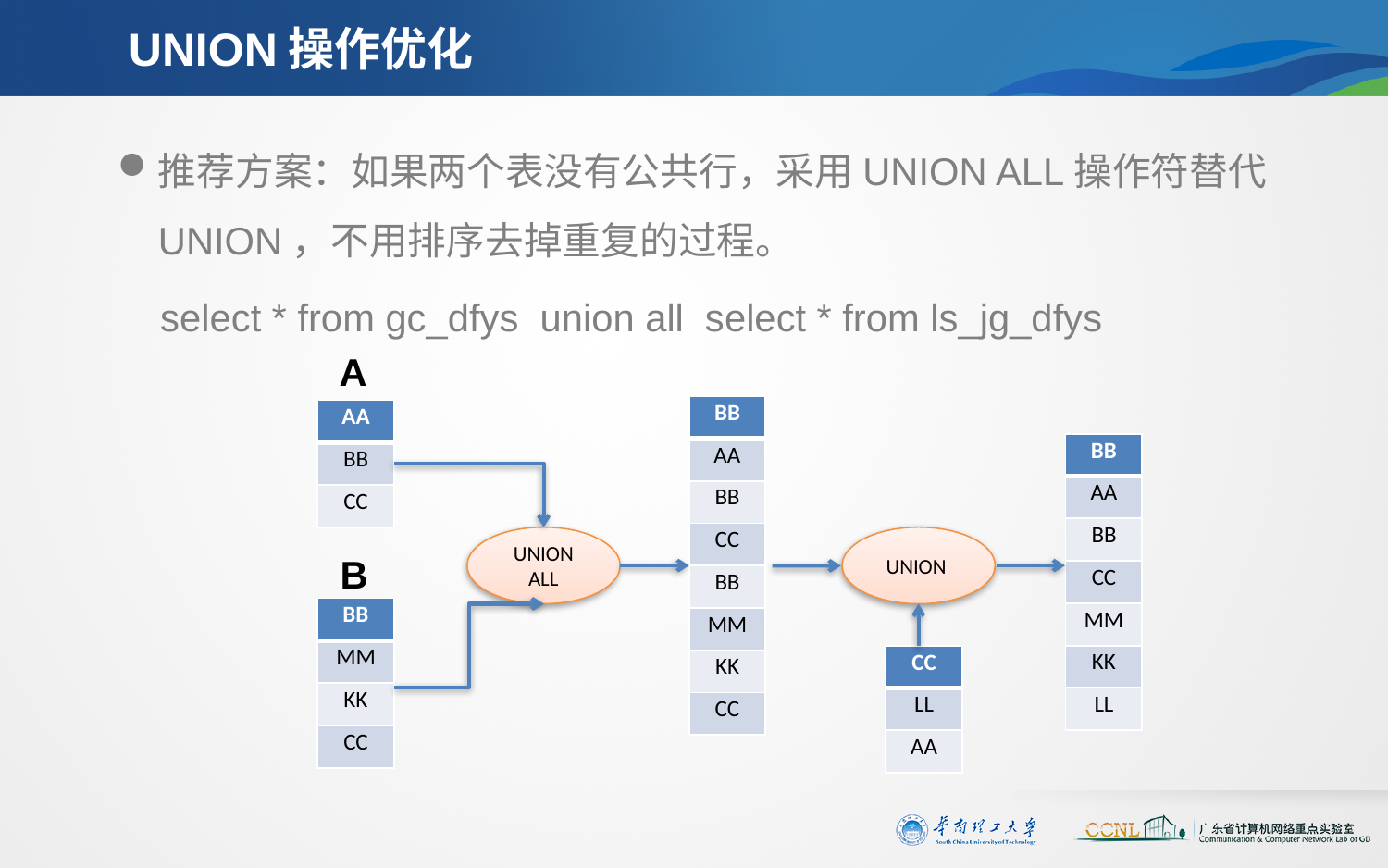

# UNION操作优化
推荐方案：如果两个表没有公共行，采用UNION ALL操作符替代UNION，不用排序去掉重复的过程。
    select * from gc_dfys  union all  select * from ls_jg_dfys

A
| BB |
| --- |
| AA |
| BB |
| CC |
| BB |
| MM |
| KK |
| CC |
| AA |
| --- |
| BB |
| CC |
| BB |
| --- |
| AA |
| BB |
| CC |
| MM |
| KK |
| LL |
UNION ALL
UNION
B
| BB |
| --- |
| MM |
| KK |
| CC |
| CC |
| --- |
| LL |
| AA |